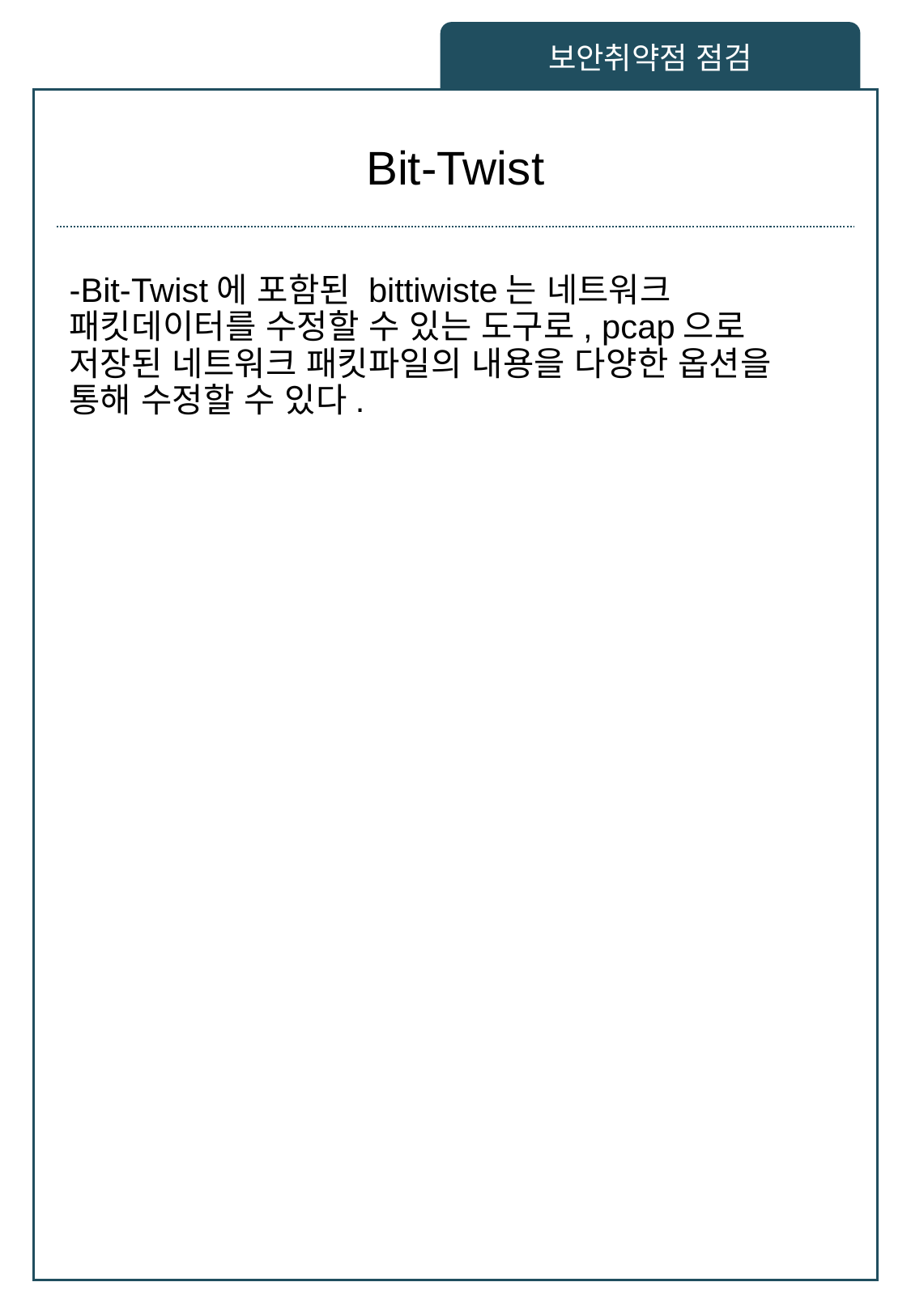

보안취약점 점검

# Bit-Twist
-Bit-Twist에 포함된 bittiwiste는 네트워크 패킷데이터를 수정할 수 있는 도구로, pcap으로 저장된 네트워크 패킷파일의 내용을 다양한 옵션을 통해 수정할 수 있다.